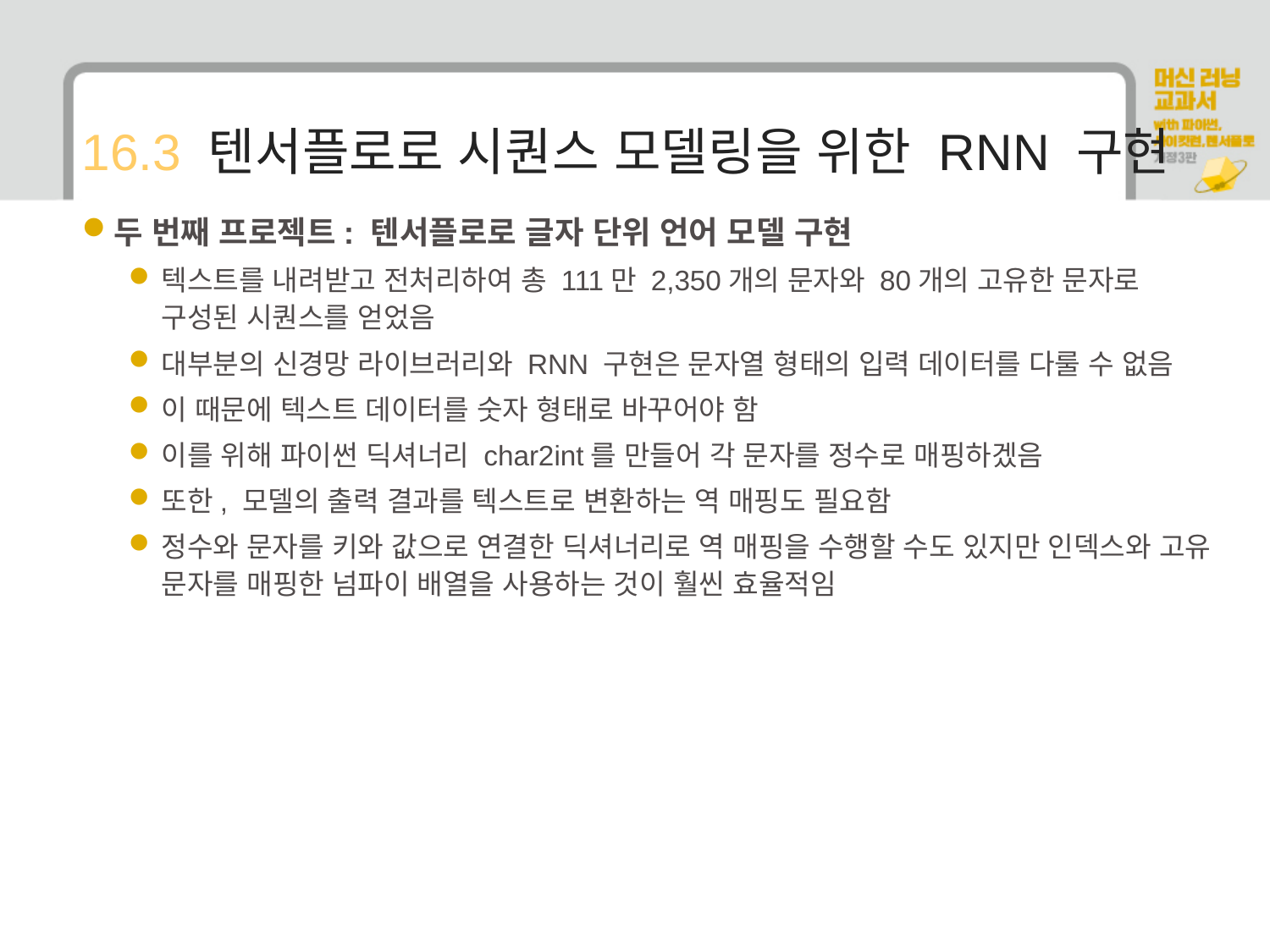

# 16.3 텐서플로로 시퀀스 모델링을 위한 RNN 구현
두 번째 프로젝트: 텐서플로로 글자 단위 언어 모델 구현
텍스트를 내려받고 전처리하여 총 111만 2,350개의 문자와 80개의 고유한 문자로 구성된 시퀀스를 얻었음
대부분의 신경망 라이브러리와 RNN 구현은 문자열 형태의 입력 데이터를 다룰 수 없음
이 때문에 텍스트 데이터를 숫자 형태로 바꾸어야 함
이를 위해 파이썬 딕셔너리 char2int를 만들어 각 문자를 정수로 매핑하겠음
또한, 모델의 출력 결과를 텍스트로 변환하는 역 매핑도 필요함
정수와 문자를 키와 값으로 연결한 딕셔너리로 역 매핑을 수행할 수도 있지만 인덱스와 고유 문자를 매핑한 넘파이 배열을 사용하는 것이 훨씬 효율적임